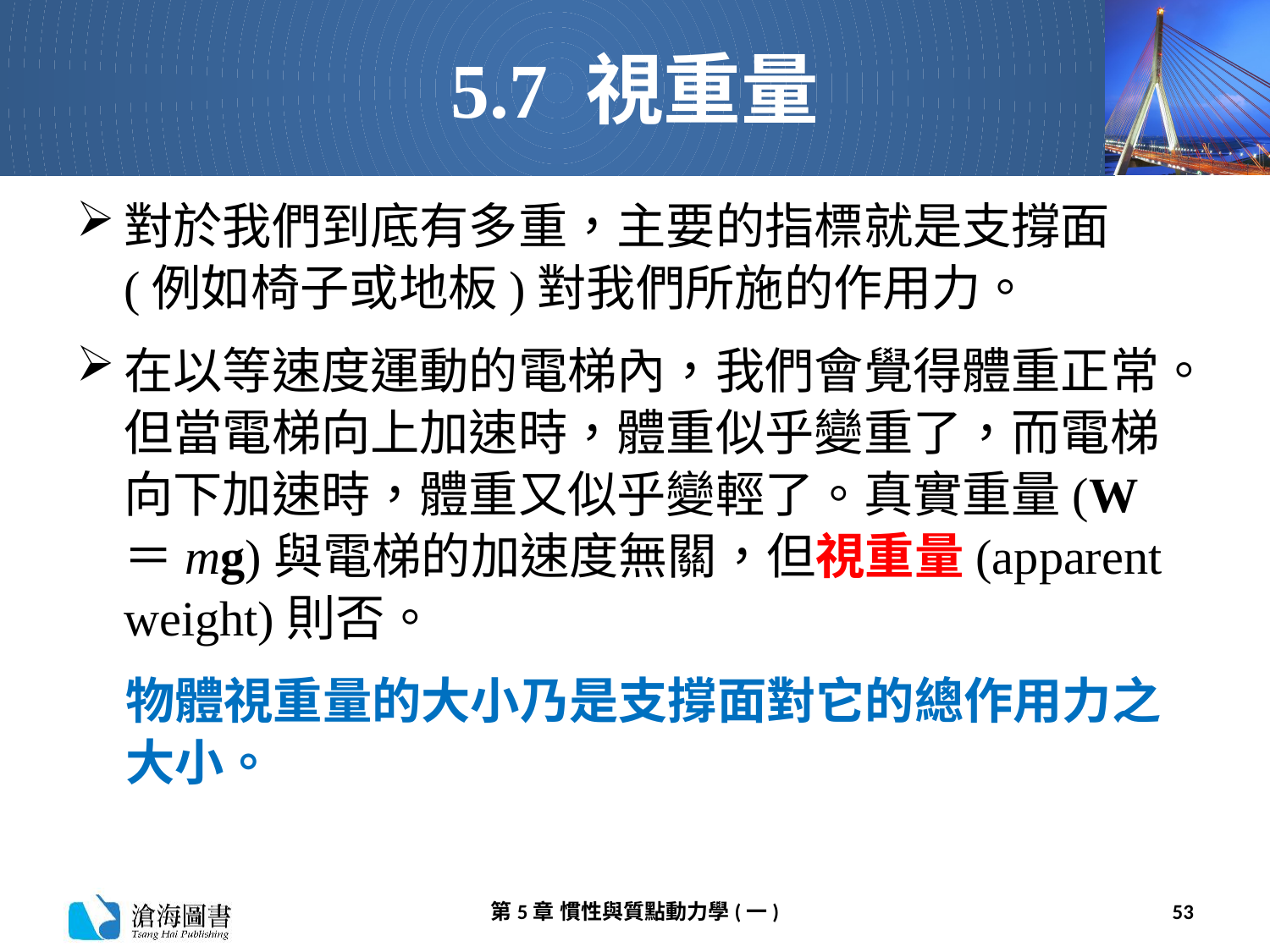

# 5.7 視重量
對於我們到底有多重，主要的指標就是支撐面(例如椅子或地板)對我們所施的作用力。
在以等速度運動的電梯內，我們會覺得體重正常。但當電梯向上加速時，體重似乎變重了，而電梯向下加速時，體重又似乎變輕了。真實重量(W＝mg)與電梯的加速度無關，但視重量(apparent weight)則否。
物體視重量的大小乃是支撐面對它的總作用力之大小。
第5章 慣性與質點動力學(一)
53